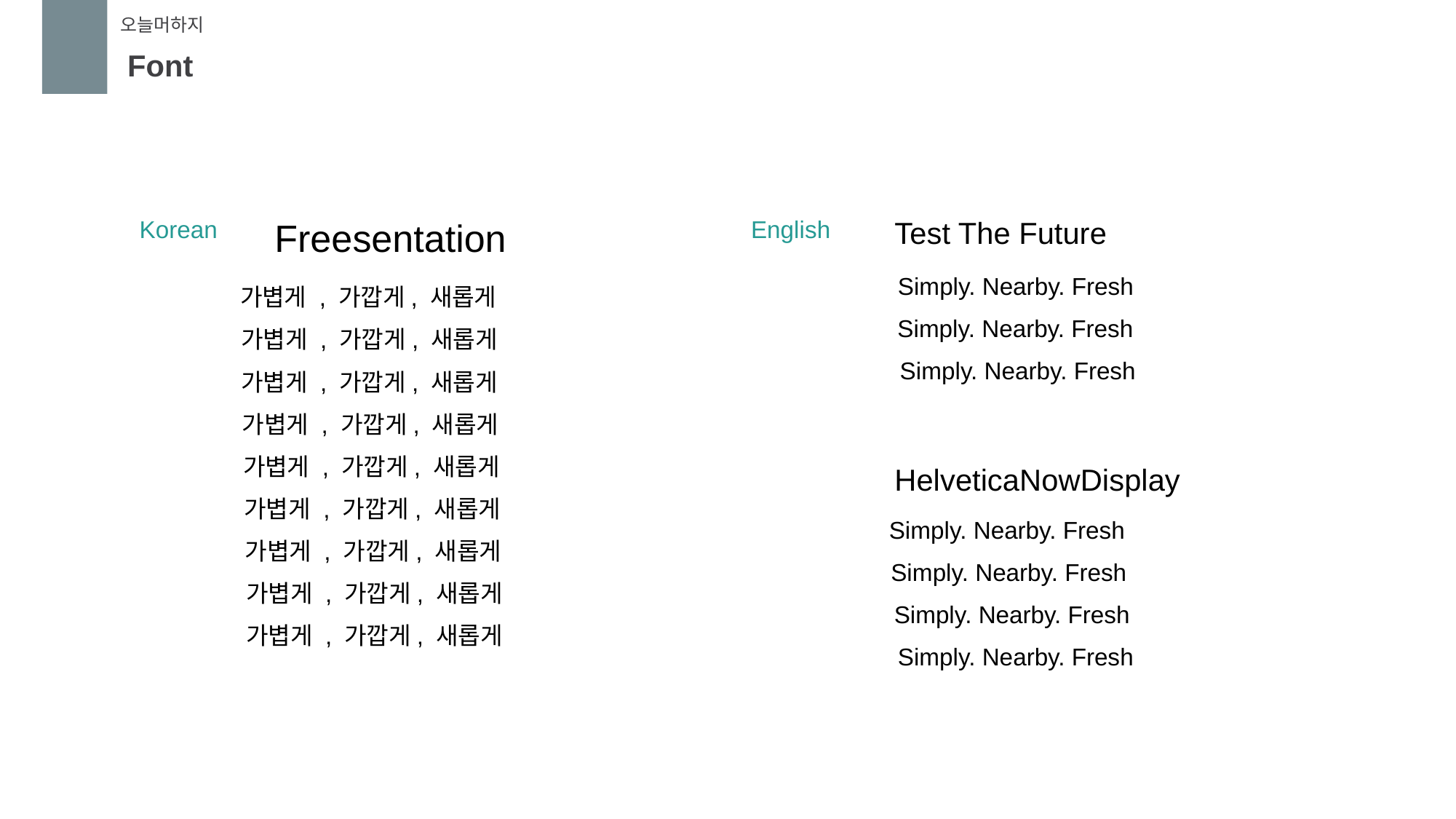

오늘머하지
Font
Korean
Freesentation
English
Test The Future
Simply. Nearby. Fresh
Simply. Nearby. Fresh
Simply. Nearby. Fresh
가볍게 , 가깝게, 새롭게
가볍게 , 가깝게, 새롭게
가볍게 , 가깝게, 새롭게
가볍게 , 가깝게, 새롭게
가볍게 , 가깝게, 새롭게
가볍게 , 가깝게, 새롭게
가볍게 , 가깝게, 새롭게
가볍게 , 가깝게, 새롭게
가볍게 , 가깝게, 새롭게
HelveticaNowDisplay
Simply. Nearby. Fresh
Simply. Nearby. Fresh
Simply. Nearby. Fresh
Simply. Nearby. Fresh